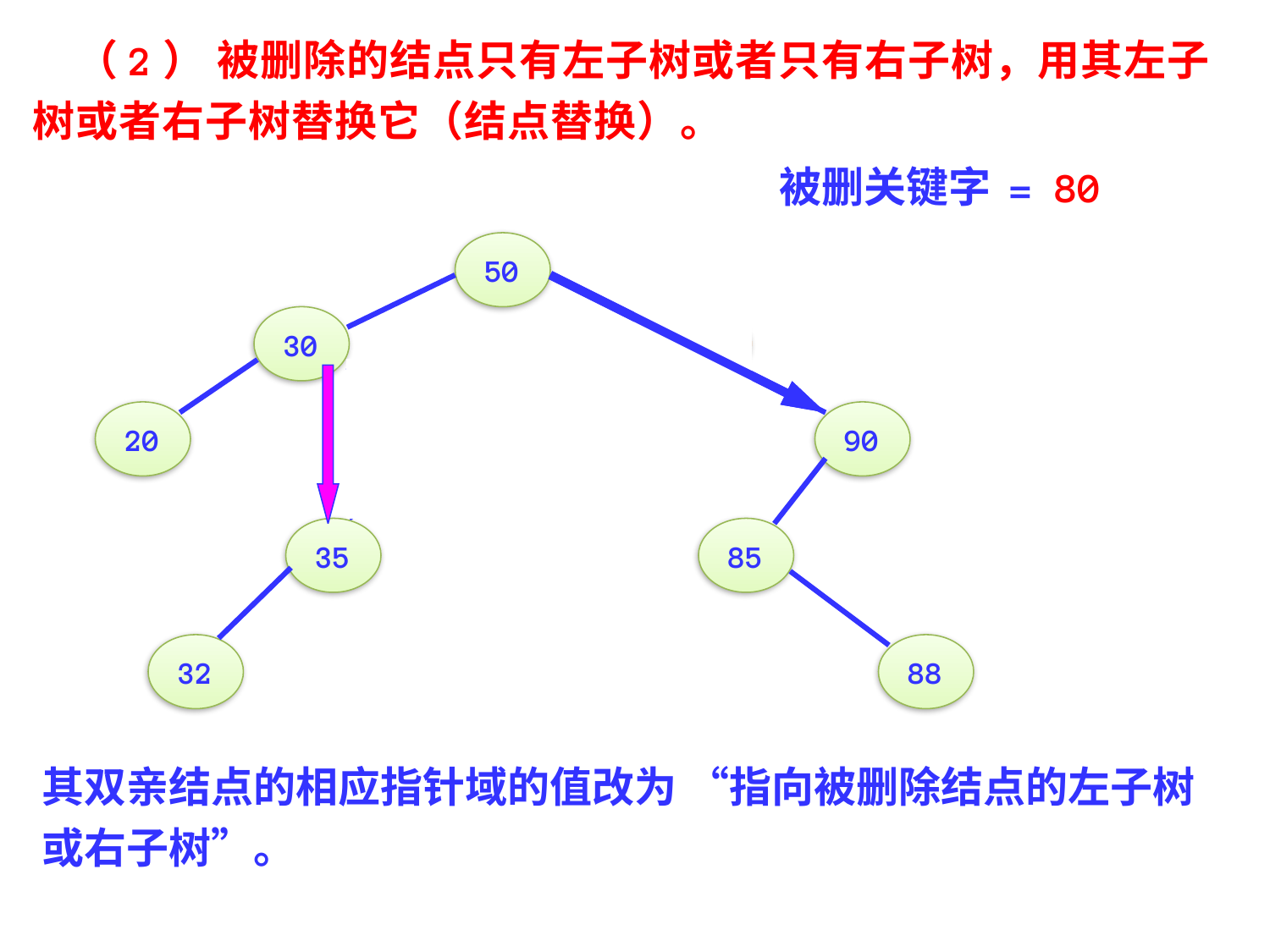

（2） 被删除的结点只有左子树或者只有右子树，用其左子树或者右子树替换它（结点替换）。
被删关键字 = 40
80
50

30
80

20
40
90

35
85

32
88
其双亲结点的相应指针域的值改为 “指向被删除结点的左子树或右子树”。